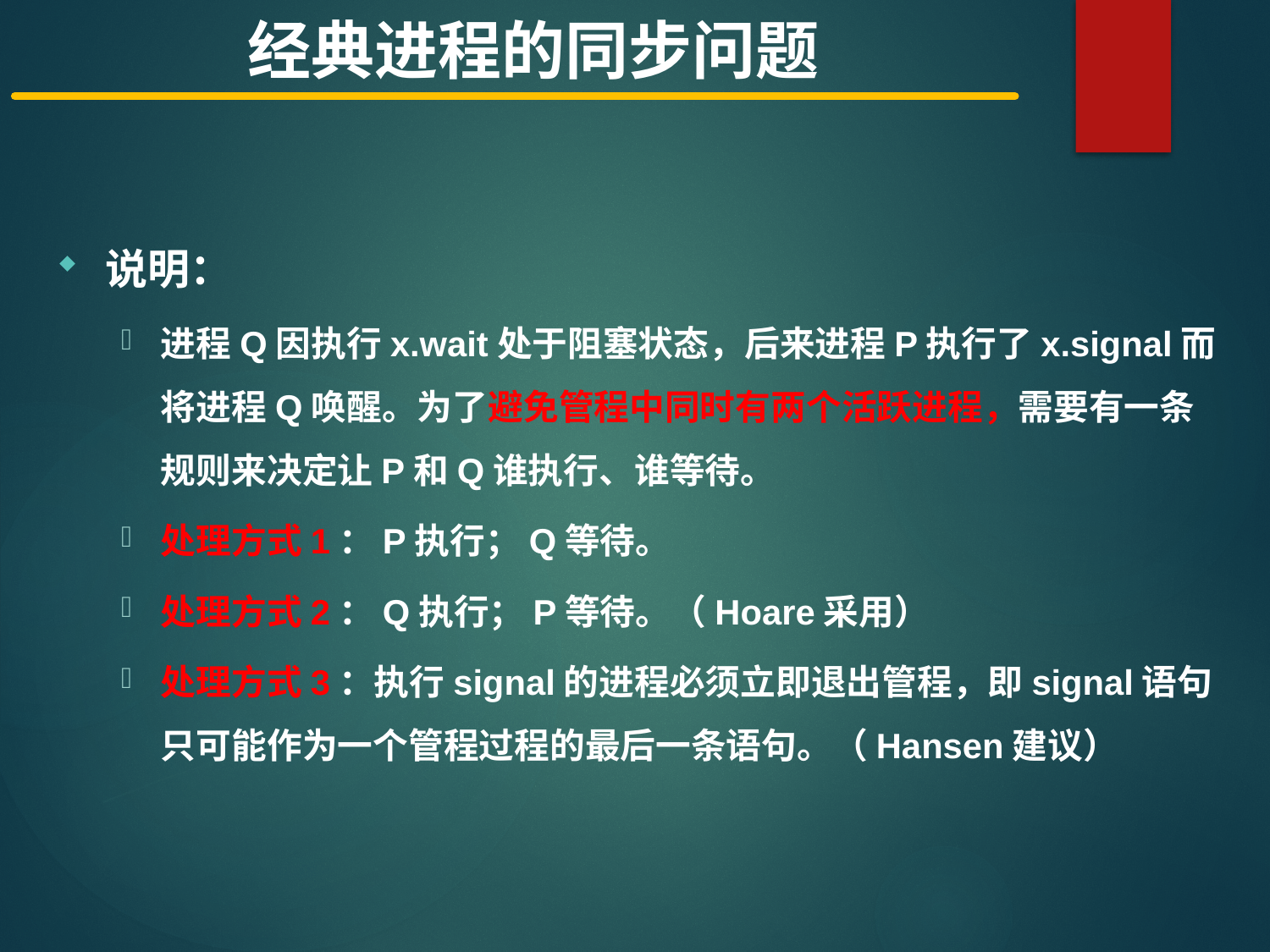

经典进程的同步问题
说明：
进程Q因执行x.wait处于阻塞状态，后来进程P执行了x.signal而将进程Q唤醒。为了避免管程中同时有两个活跃进程，需要有一条规则来决定让P和Q谁执行、谁等待。
处理方式1：P执行；Q等待。
处理方式2：Q执行；P等待。（Hoare采用）
处理方式3：执行signal的进程必须立即退出管程，即signal语句只可能作为一个管程过程的最后一条语句。（Hansen建议）